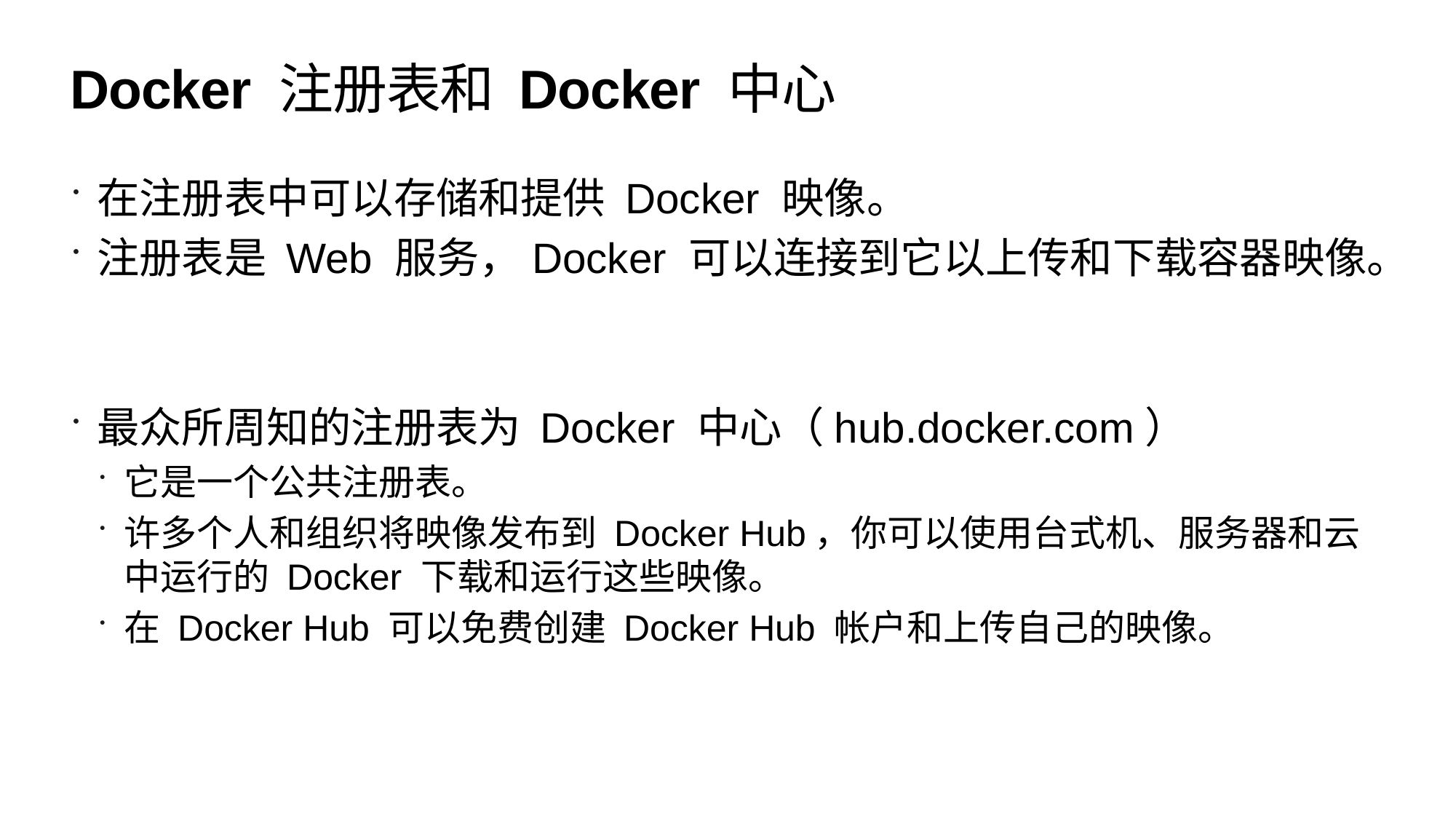

# Docker 注册表和 Docker 中心
在注册表中可以存储和提供 Docker 映像。
注册表是 Web 服务，Docker 可以连接到它以上传和下载容器映像。

最众所周知的注册表为 Docker 中心（hub.docker.com）
它是一个公共注册表。
许多个人和组织将映像发布到 Docker Hub，你可以使用台式机、服务器和云中运行的 Docker 下载和运行这些映像。
在 Docker Hub 可以免费创建 Docker Hub 帐户和上传自己的映像。